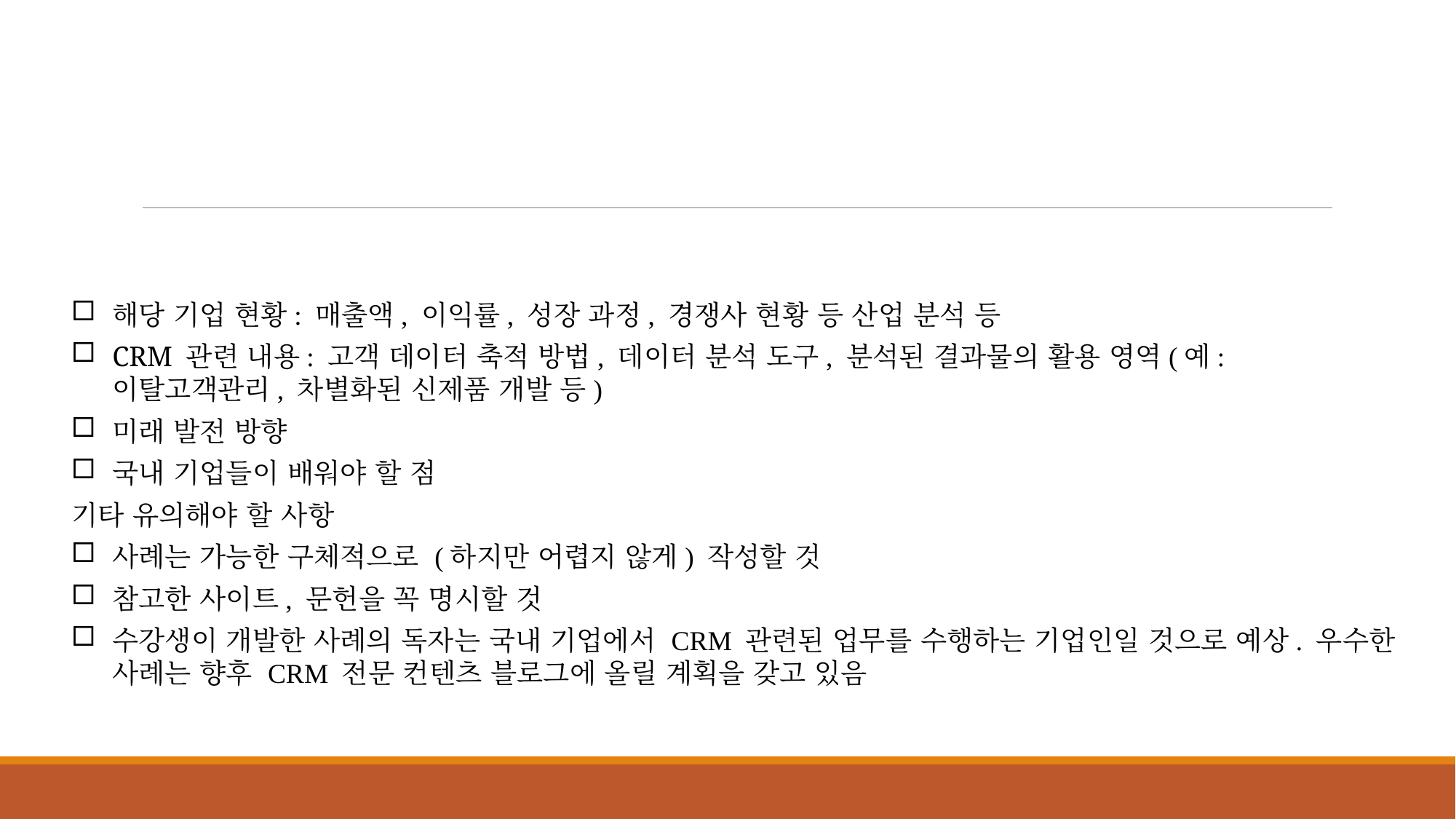

해당 기업 현황: 매출액, 이익률, 성장 과정, 경쟁사 현황 등 산업 분석 등
CRM 관련 내용: 고객 데이터 축적 방법, 데이터 분석 도구, 분석된 결과물의 활용 영역(예: 이탈고객관리, 차별화된 신제품 개발 등)
미래 발전 방향
국내 기업들이 배워야 할 점
기타 유의해야 할 사항
사례는 가능한 구체적으로 (하지만 어렵지 않게) 작성할 것
참고한 사이트, 문헌을 꼭 명시할 것
수강생이 개발한 사례의 독자는 국내 기업에서 CRM 관련된 업무를 수행하는 기업인일 것으로 예상. 우수한 사례는 향후 CRM 전문 컨텐츠 블로그에 올릴 계획을 갖고 있음